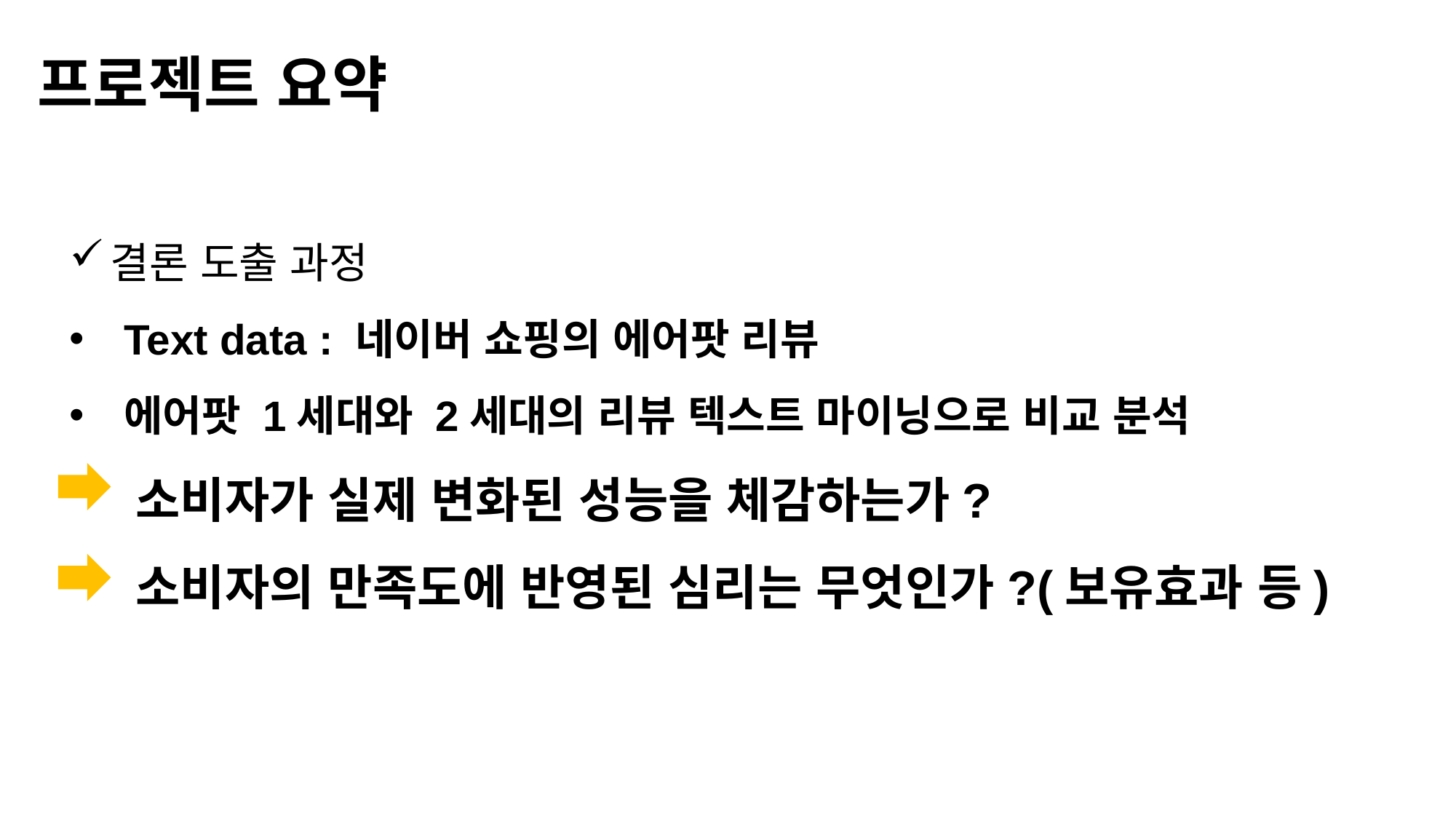

프로젝트 요약
결론 도출 과정
Text data : 네이버 쇼핑의 에어팟 리뷰
에어팟 1세대와 2세대의 리뷰 텍스트 마이닝으로 비교 분석
    소비자가 실제 변화된 성능을 체감하는가?
    소비자의 만족도에 반영된 심리는 무엇인가?(보유효과 등)